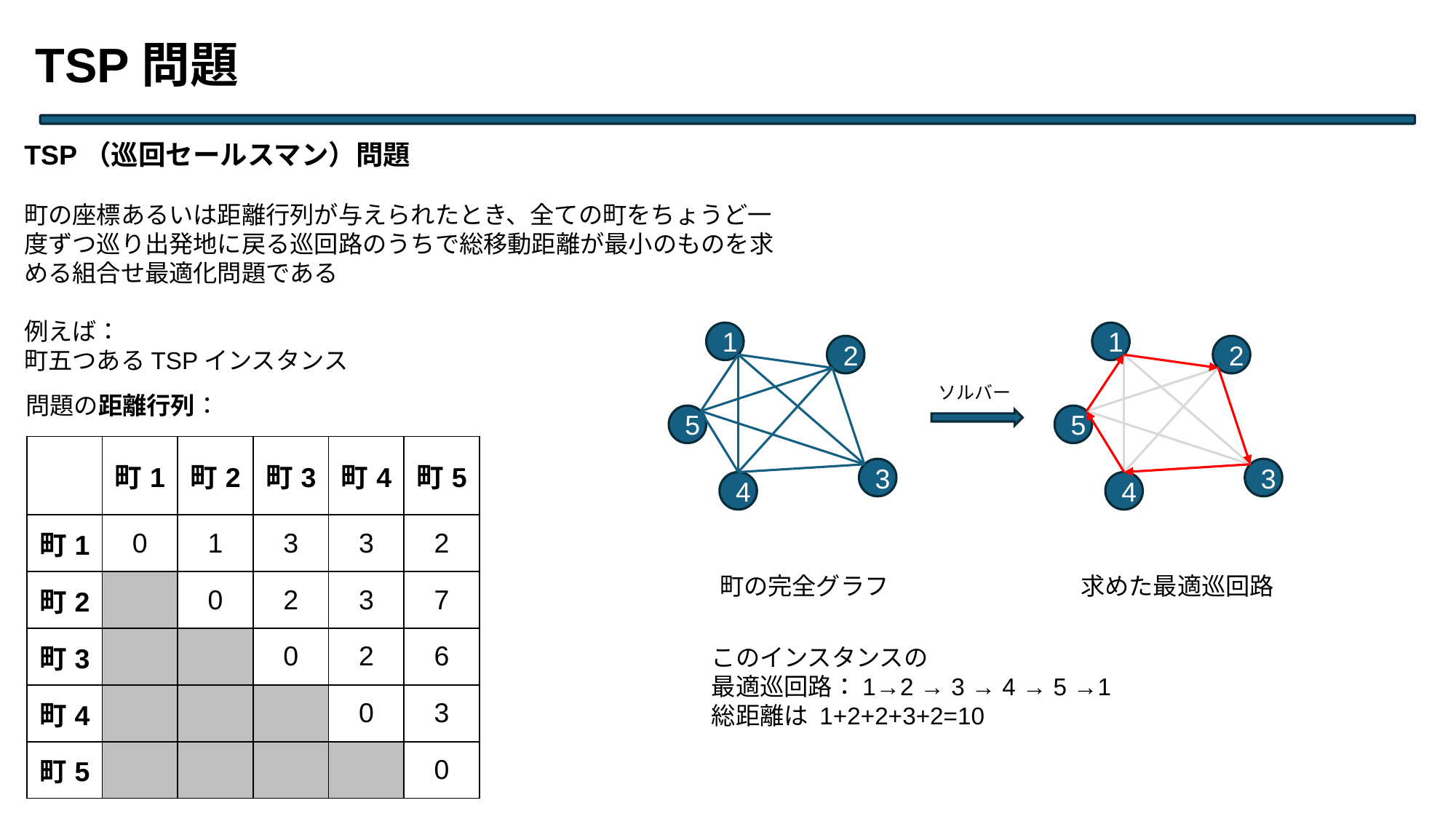

TSP問題

TSP（巡回セールスマン）問題

町の座標あるいは距離行列が与えられたとき、全ての町をちょうど一度ずつ巡り出発地に戻る巡回路のうちで総移動距離が最小のものを求める組合せ最適化問題である

例えば：
町五つあるTSPインスタンス
1
2
5
3
4
1
2
5
3
4
ソルバー
問題の距離行列：

|  | 町1 | 町2 | 町3 | 町4 | 町5 |
| --- | --- | --- | --- | --- | --- |
| 町1 | 0 | 1 | 3 | 3 | 2 |
| 町2 |  | 0 | 2 | 3 | 7 |
| 町3 |  |  | 0 | 2 | 6 |
| 町4 |  |  |  | 0 | 3 |
| 町5 |  |  |  |  | 0 |
求めた最適巡回路
町の完全グラフ
このインスタンスの
最適巡回路：1→2 → 3 → 4 → 5 →1
総距離は 1+2+2+3+2=10